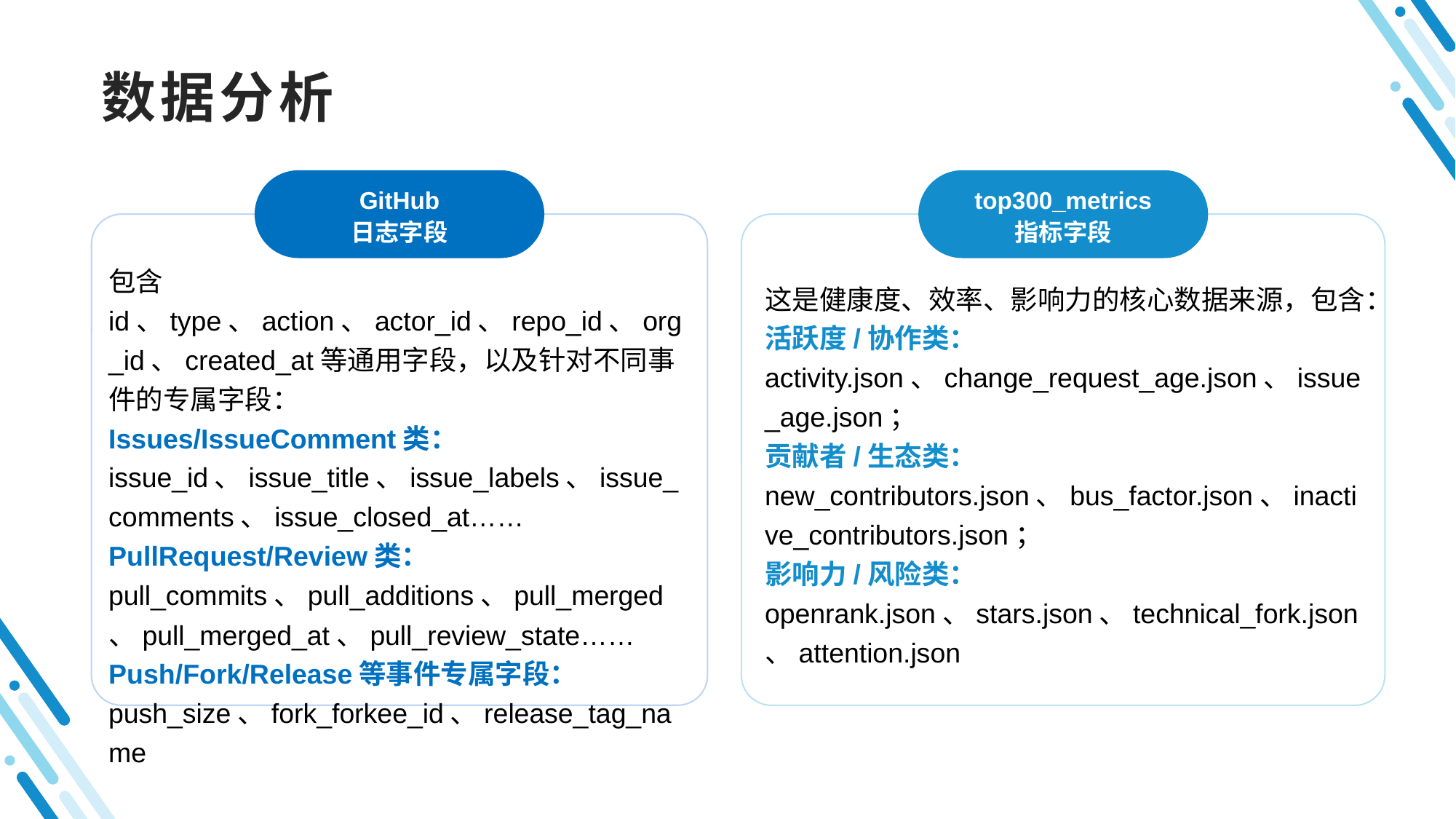

# 数据分析
GitHub
日志字段
top300_metrics
指标字段

包含id、type、action、actor_id、repo_id、org_id、created_at等通用字段，以及针对不同事件的专属字段：
Issues/IssueComment类：
issue_id、issue_title、issue_labels、issue_comments、issue_closed_at……
PullRequest/Review类：
pull_commits、pull_additions、pull_merged、pull_merged_at、pull_review_state……
Push/Fork/Release等事件专属字段：
push_size、fork_forkee_id、release_tag_name

这是健康度、效率、影响力的核心数据来源，包含：
活跃度/协作类：
activity.json、change_request_age.json、issue_age.json；
贡献者/生态类：
new_contributors.json、bus_factor.json、inactive_contributors.json；
影响力/风险类：
openrank.json、stars.json、technical_fork.json、attention.json